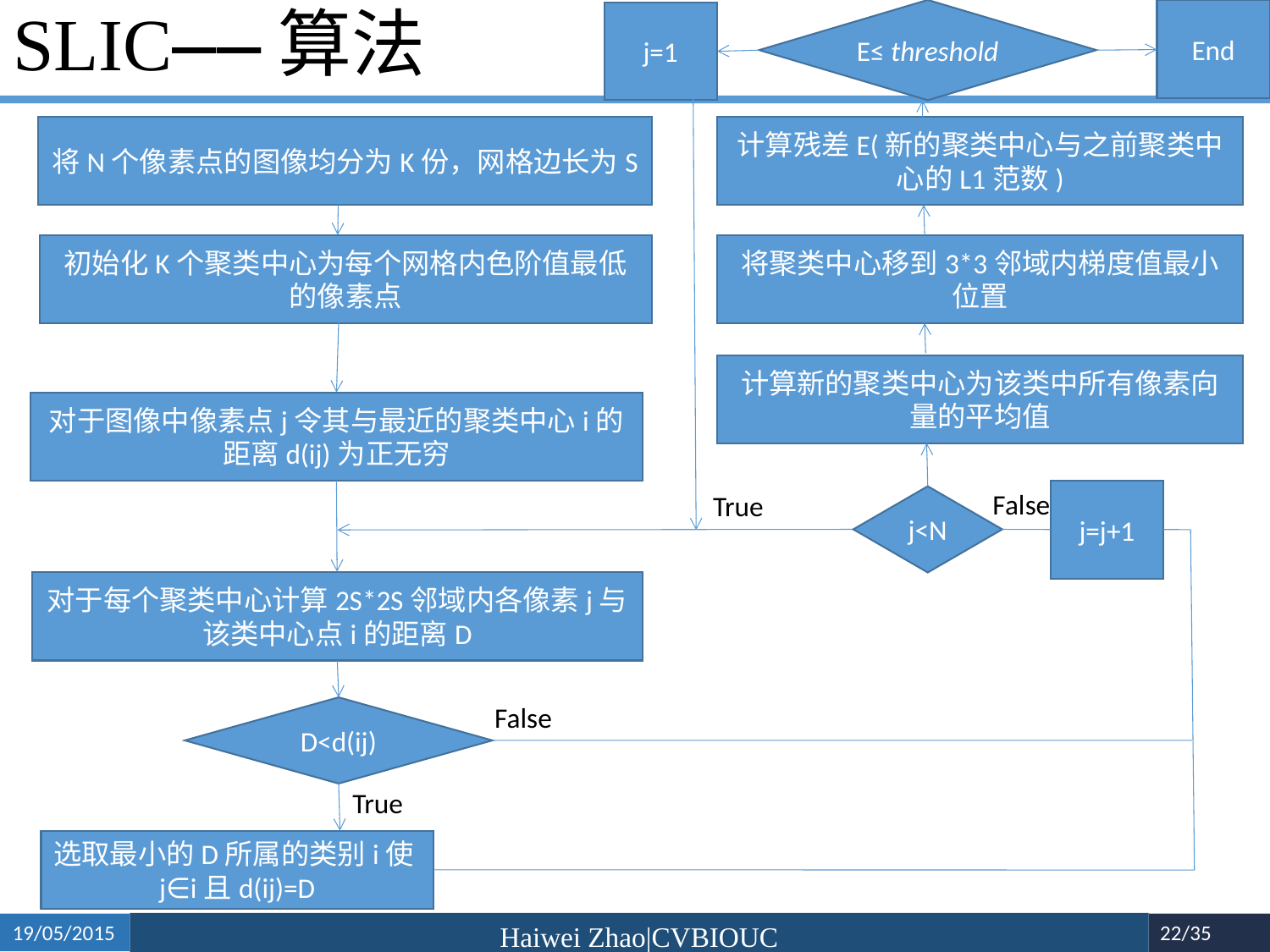

End
# SLIC——算法
E≤ threshold
j=1
将N个像素点的图像均分为K份，网格边长为S

计算残差E(新的聚类中心与之前聚类中心的L1范数)
初始化K个聚类中心为每个网格内色阶值最低的像素点
将聚类中心移到3*3邻域内梯度值最小位置
计算新的聚类中心为该类中所有像素向量的平均值
对于图像中像素点j令其与最近的聚类中心i的距离d(ij)为正无穷
False
j=j+1
True
j<N
对于每个聚类中心计算2S*2S邻域内各像素j与该类中心点i的距离D
False
D<d(ij)
True
选取最小的D所属的类别i使j∈i且d(ij)=D